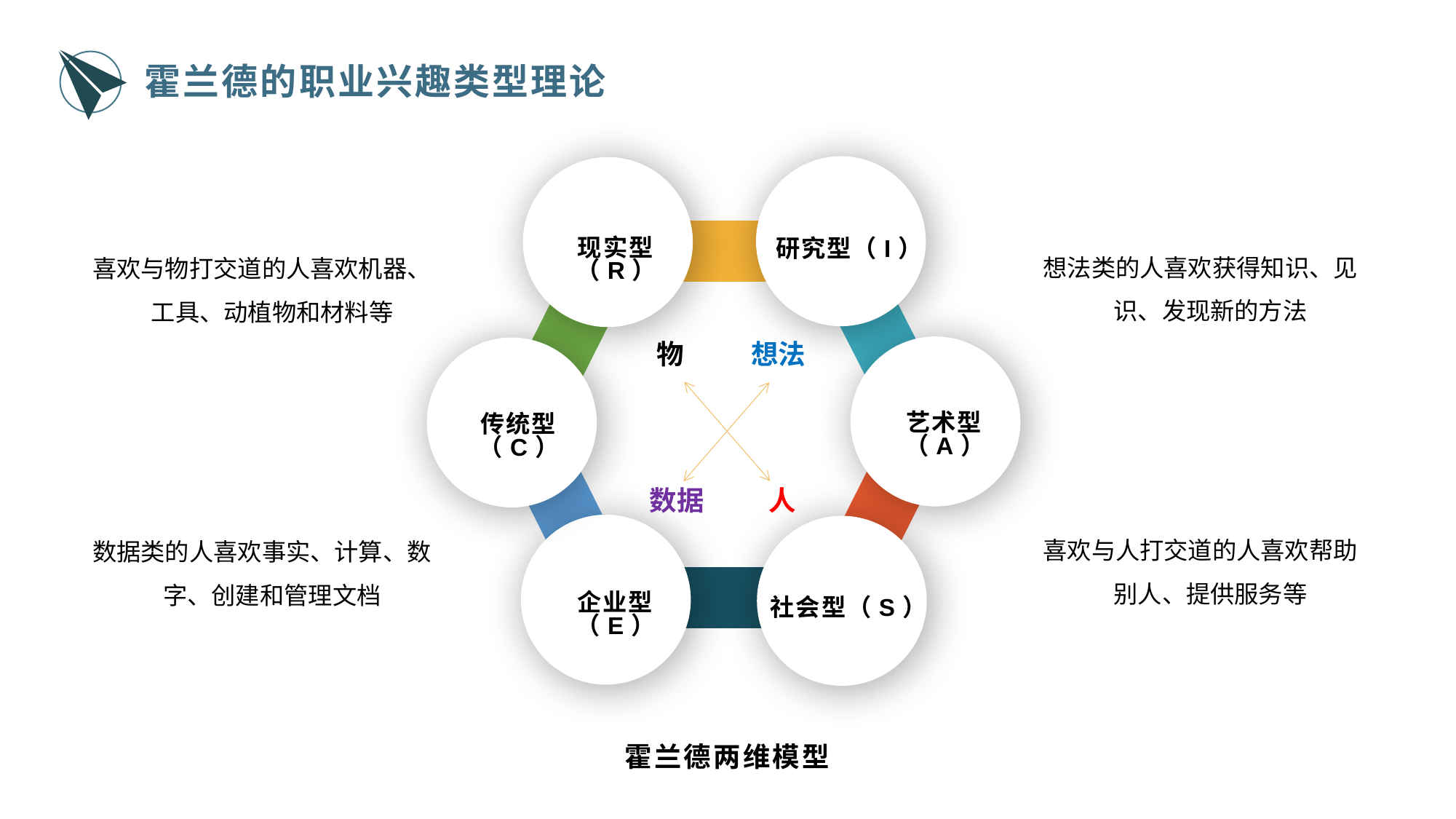

霍兰德的职业兴趣类型理论

现实型（R）
研究型（I）

艺术型（A）
传统型（C）

企业型（E）
社会型（S）
想法类的人喜欢获得知识、见识、发现新的方法

喜欢与物打交道的人喜欢机器、工具、动植物和材料等
物
想法
数据
人
喜欢与人打交道的人喜欢帮助别人、提供服务等

数据类的人喜欢事实、计算、数字、创建和管理文档
霍兰德两维模型